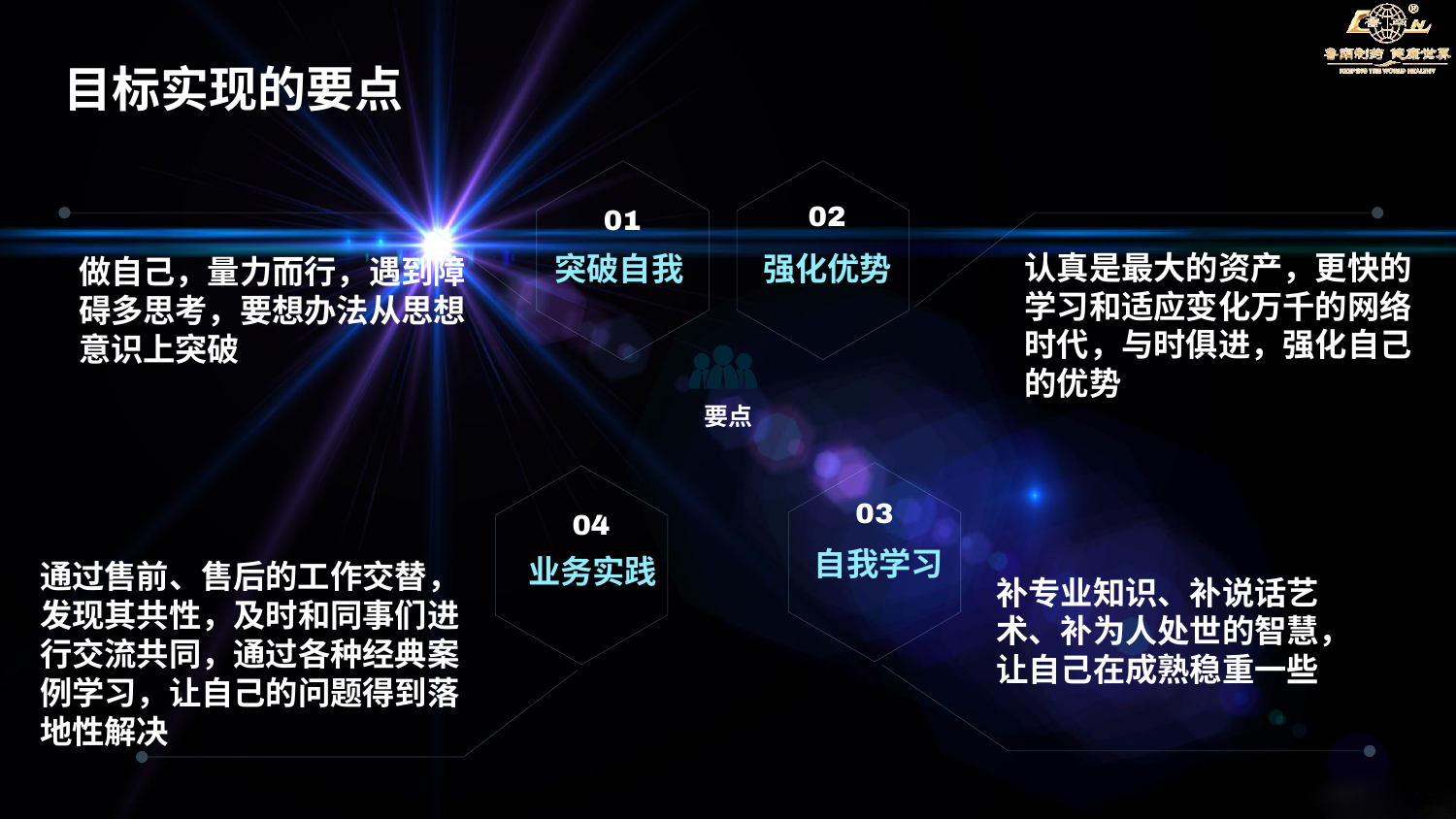

目标实现的要点

01
突破自我

02
强化优势

做自己，量力而行，遇到障碍多思考，要想办法从思想意识上突破

认真是最大的资产，更快的学习和适应变化万千的网络时代，与时俱进，强化自己的优势

要点

03
自我学习

04
业务实践
通过售前、售后的工作交替，发现其共性，及时和同事们进行交流共同，通过各种经典案例学习，让自己的问题得到落地性解决

补专业知识、补说话艺术、补为人处世的智慧，让自己在成熟稳重一些